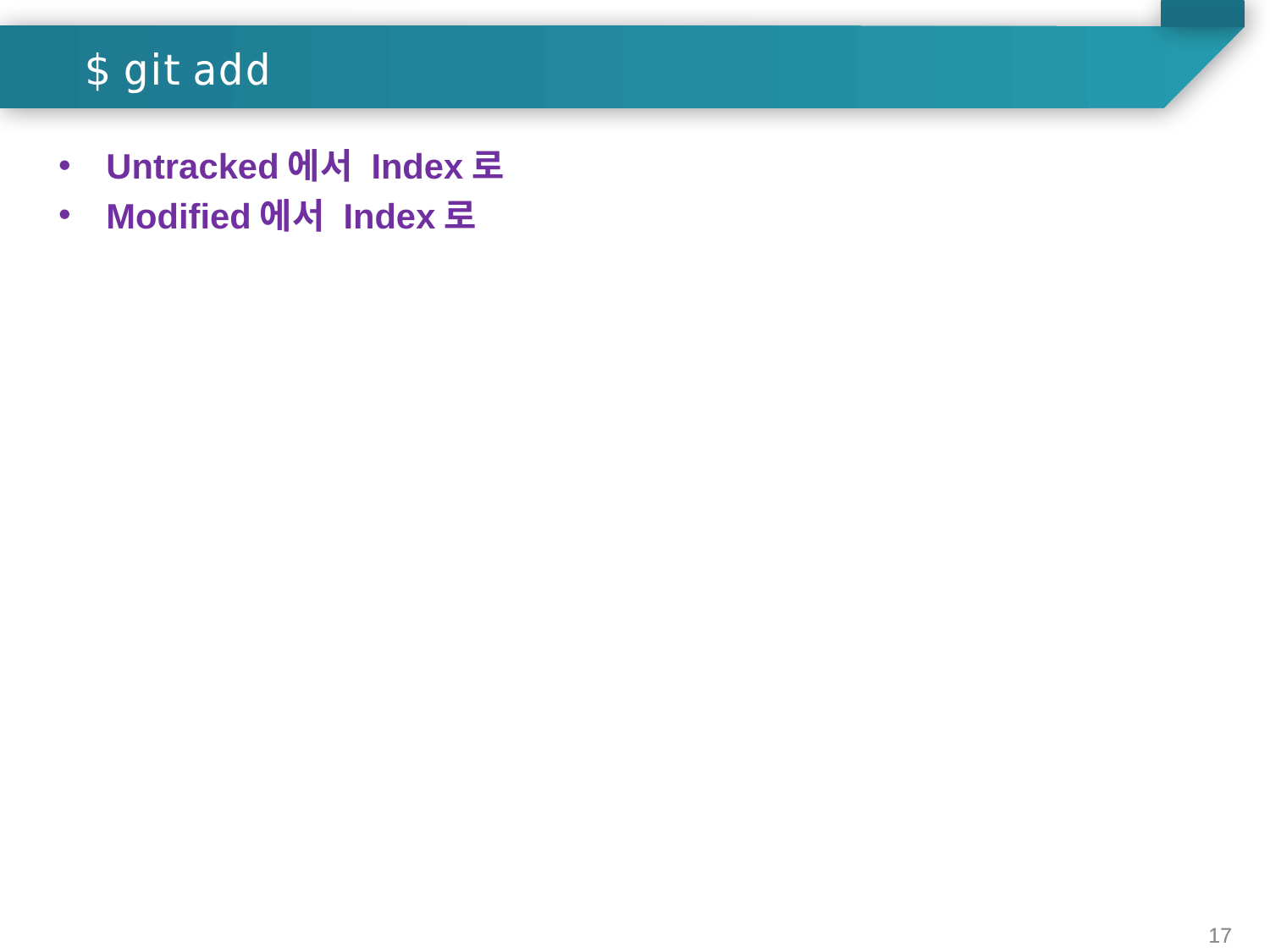

$ git add
Untracked에서 Index로
Modified에서 Index로
17